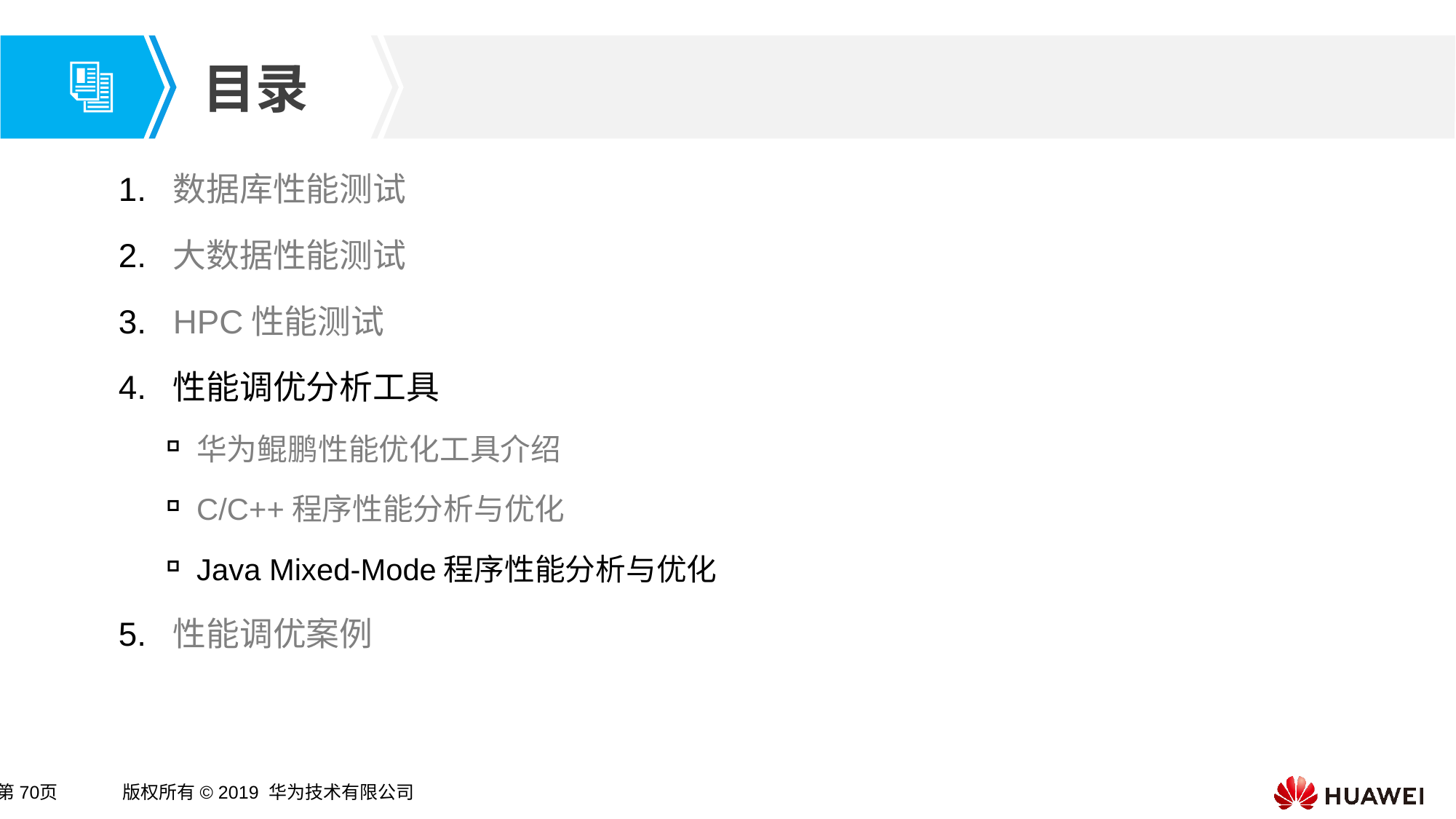

数据库性能测试
大数据性能测试
HPC性能测试
性能调优分析工具
华为鲲鹏性能优化工具介绍
C/C++程序性能分析与优化
Java Mixed-Mode程序性能分析与优化
性能调优案例